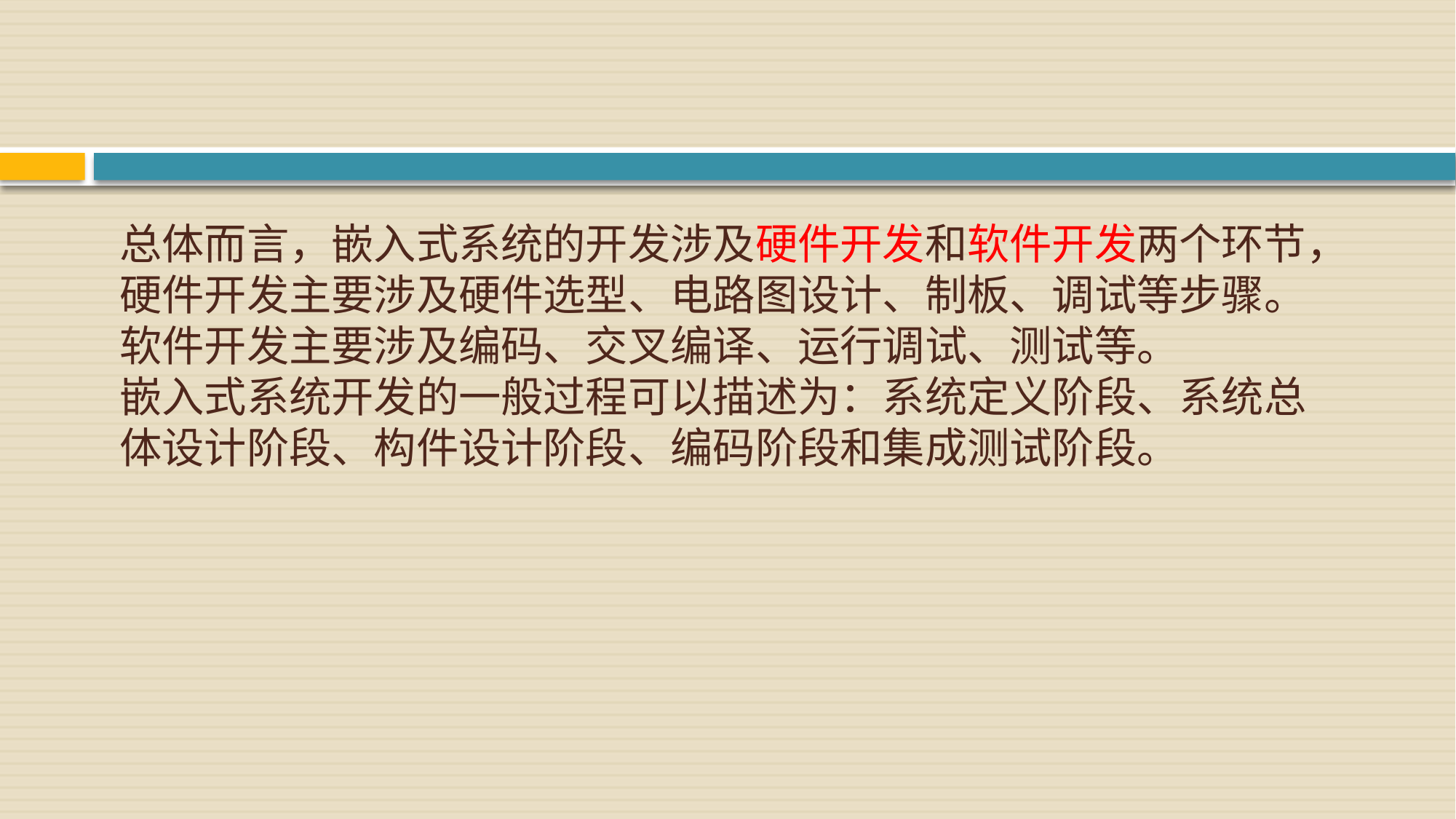

# 总体而言，嵌入式系统的开发涉及硬件开发和软件开发两个环节，硬件开发主要涉及硬件选型、电路图设计、制板、调试等步骤。软件开发主要涉及编码、交叉编译、运行调试、测试等。
嵌入式系统开发的一般过程可以描述为：系统定义阶段、系统总体设计阶段、构件设计阶段、编码阶段和集成测试阶段。